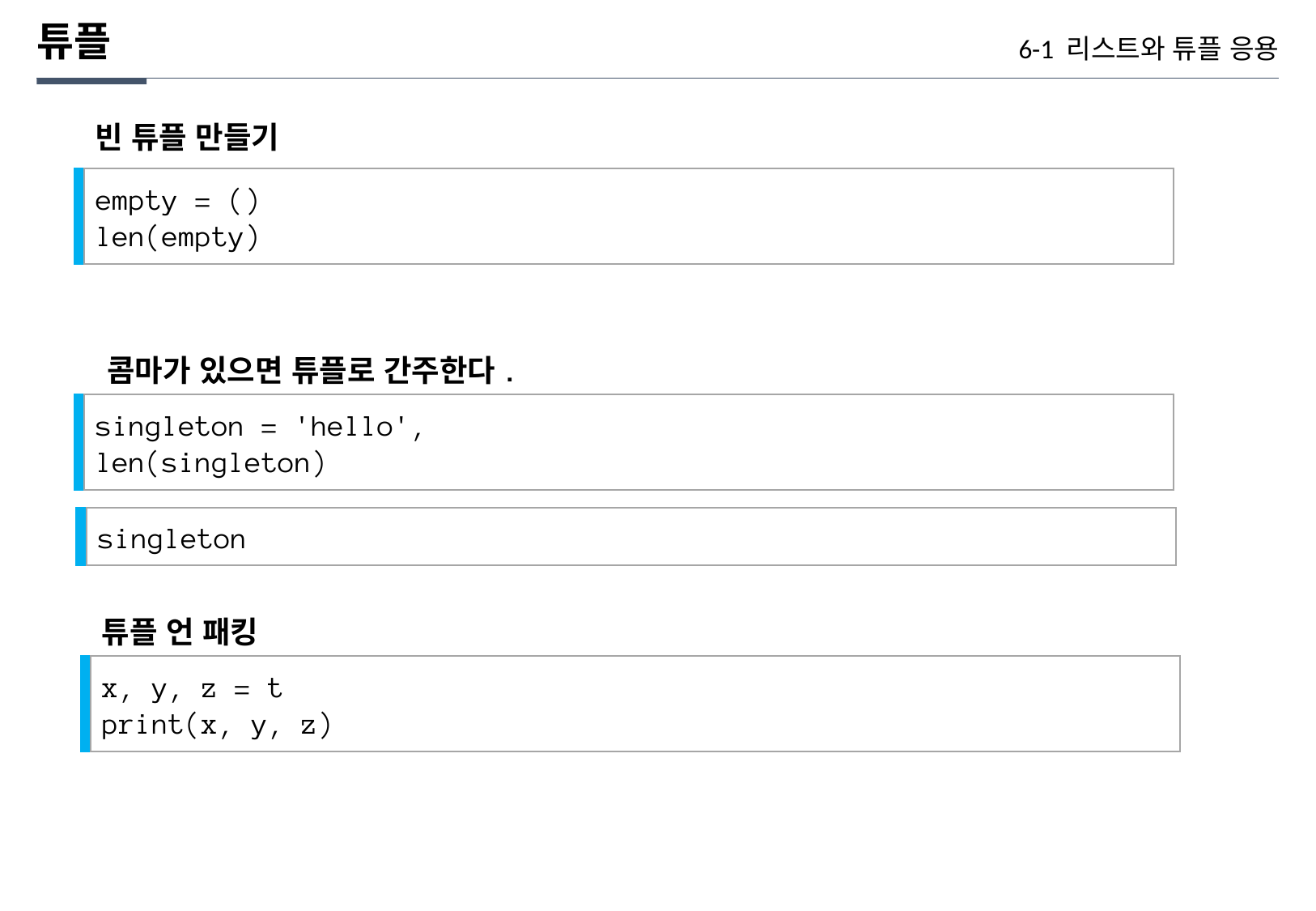

튜플
6-1 리스트와 튜플 응용
빈 튜플 만들기

empty = ()
len(empty)
콤마가 있으면 튜플로 간주한다.

singleton = 'hello',
len(singleton)

singleton
튜플 언 패킹

x, y, z = t
print(x, y, z)